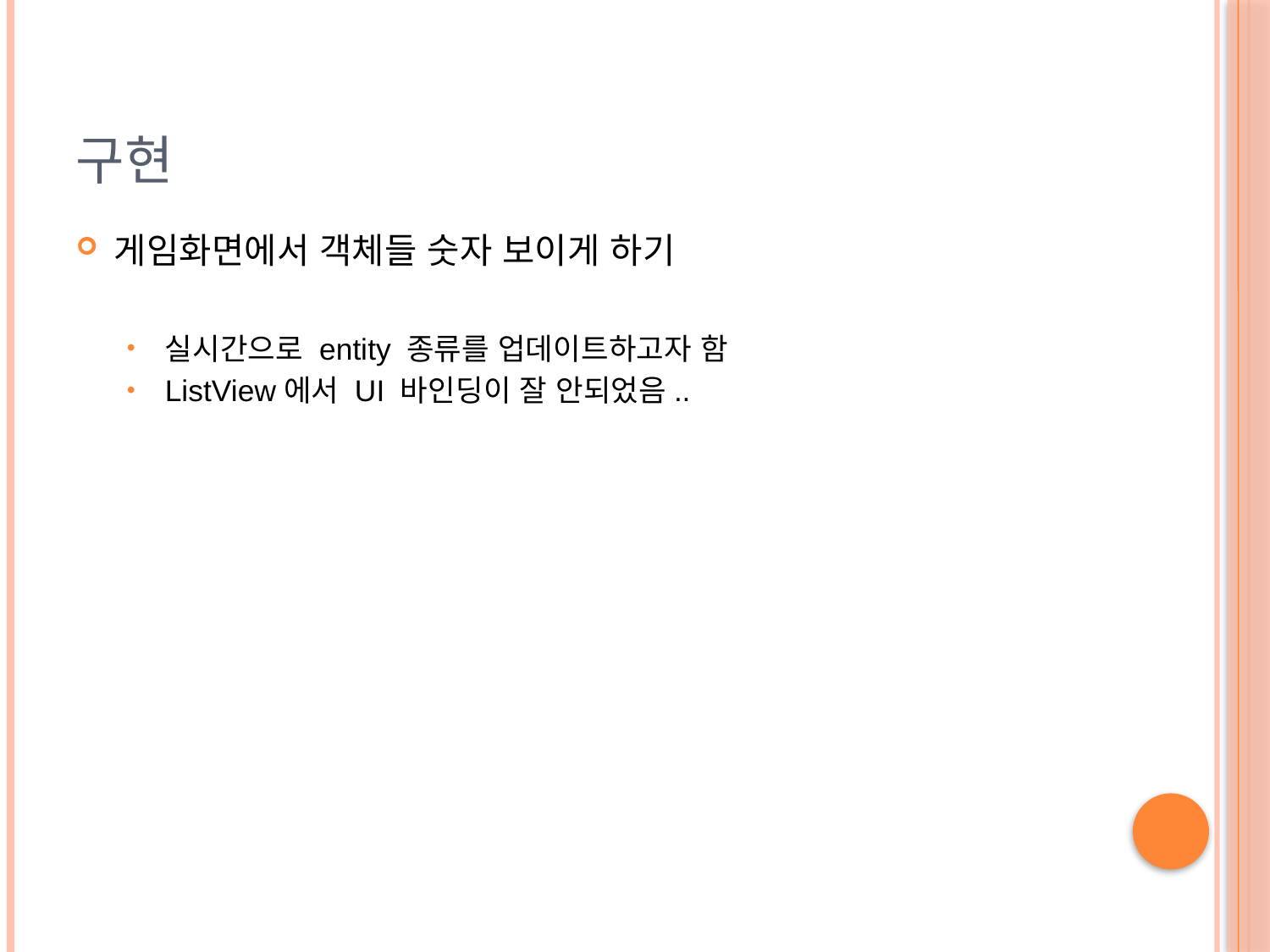

# 구현
게임화면에서 객체들 숫자 보이게 하기

실시간으로 entity 종류를 업데이트하고자 함
ListView에서 UI 바인딩이 잘 안되었음..